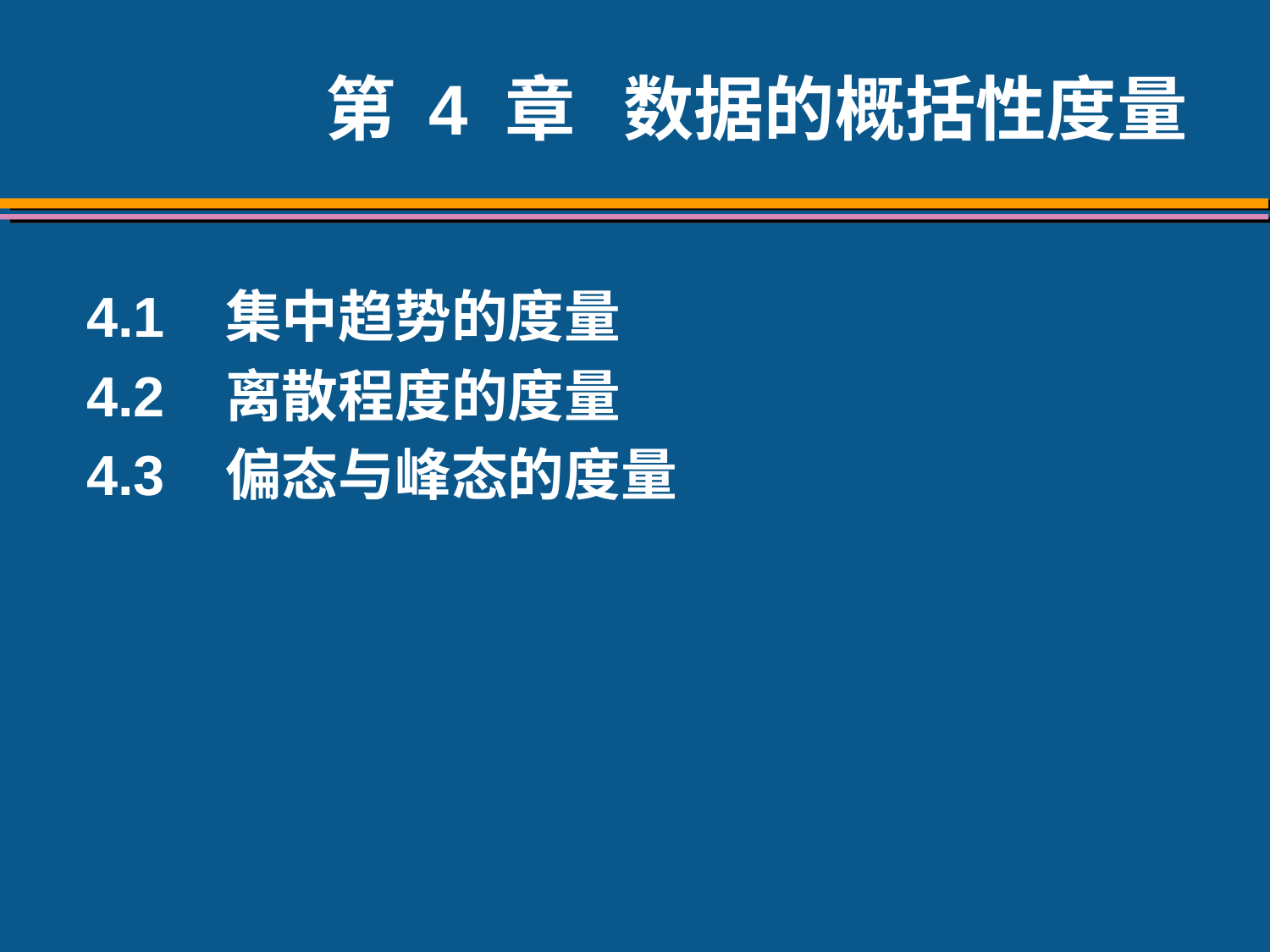

# 第 4 章   数据的概括性度量
4.1   集中趋势的度量
4.2   离散程度的度量
4.3   偏态与峰态的度量